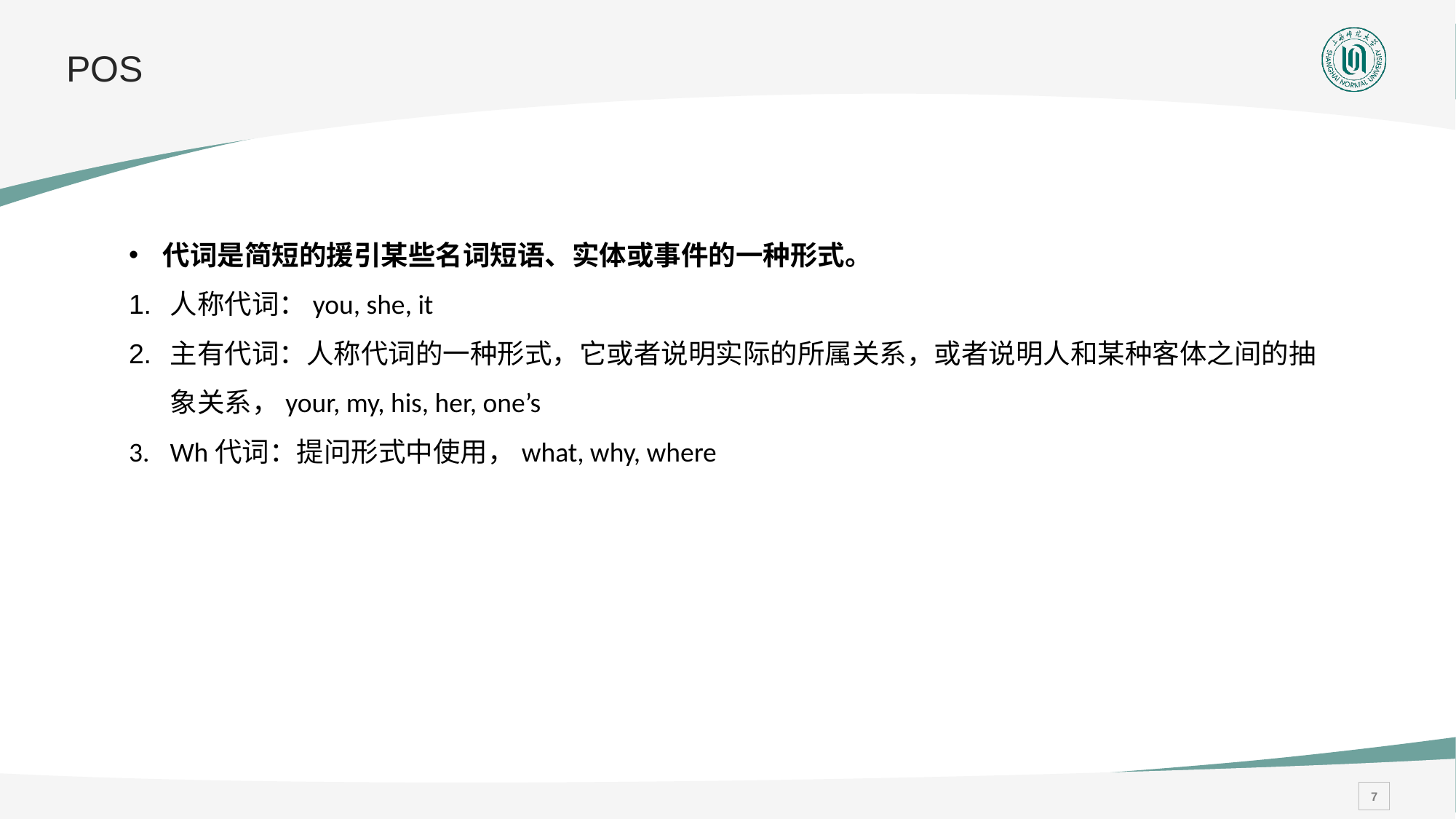

# POS
代词是简短的援引某些名词短语、实体或事件的一种形式。
人称代词：you, she, it
主有代词：人称代词的一种形式，它或者说明实际的所属关系，或者说明人和某种客体之间的抽象关系，your, my, his, her, one’s
Wh代词：提问形式中使用，what, why, where